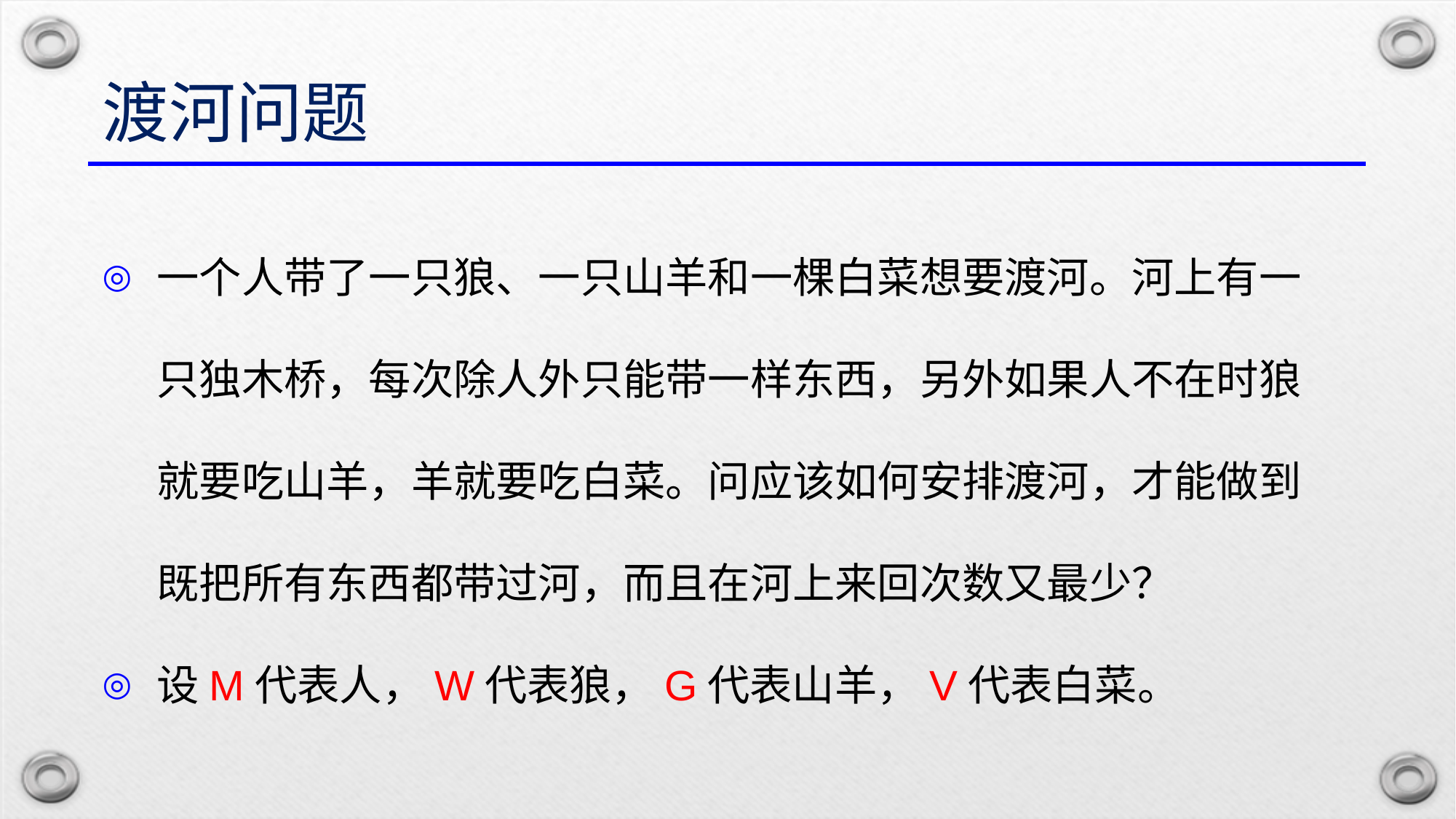

渡河问题
一个人带了一只狼、一只山羊和一棵白菜想要渡河。河上有一只独木桥，每次除人外只能带一样东西，另外如果人不在时狼就要吃山羊，羊就要吃白菜。问应该如何安排渡河，才能做到既把所有东西都带过河，而且在河上来回次数又最少？
设M代表人，W代表狼，G代表山羊，V代表白菜。